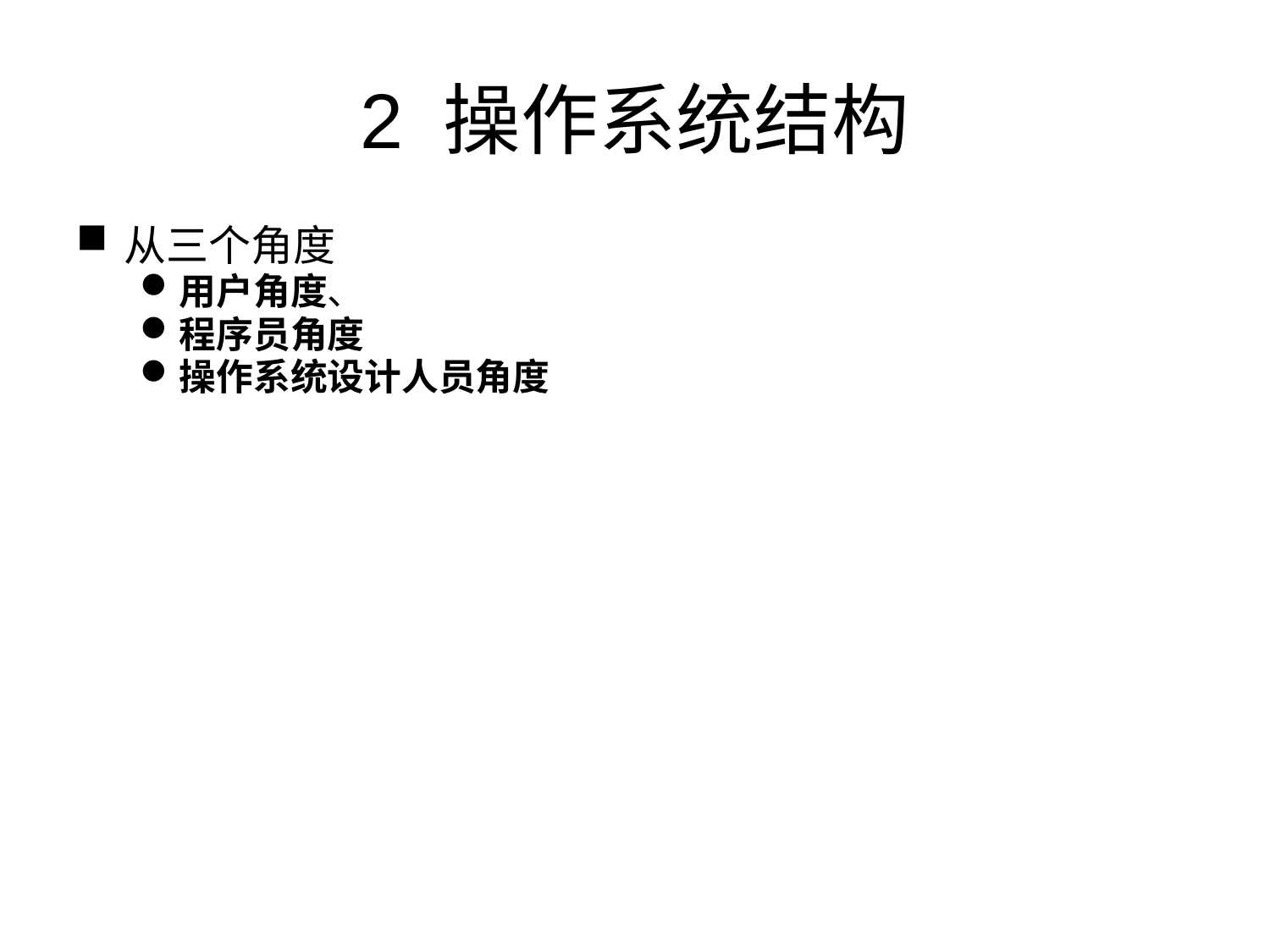

# 2 操作系统结构
从三个角度
用户角度、
程序员角度
操作系统设计人员角度